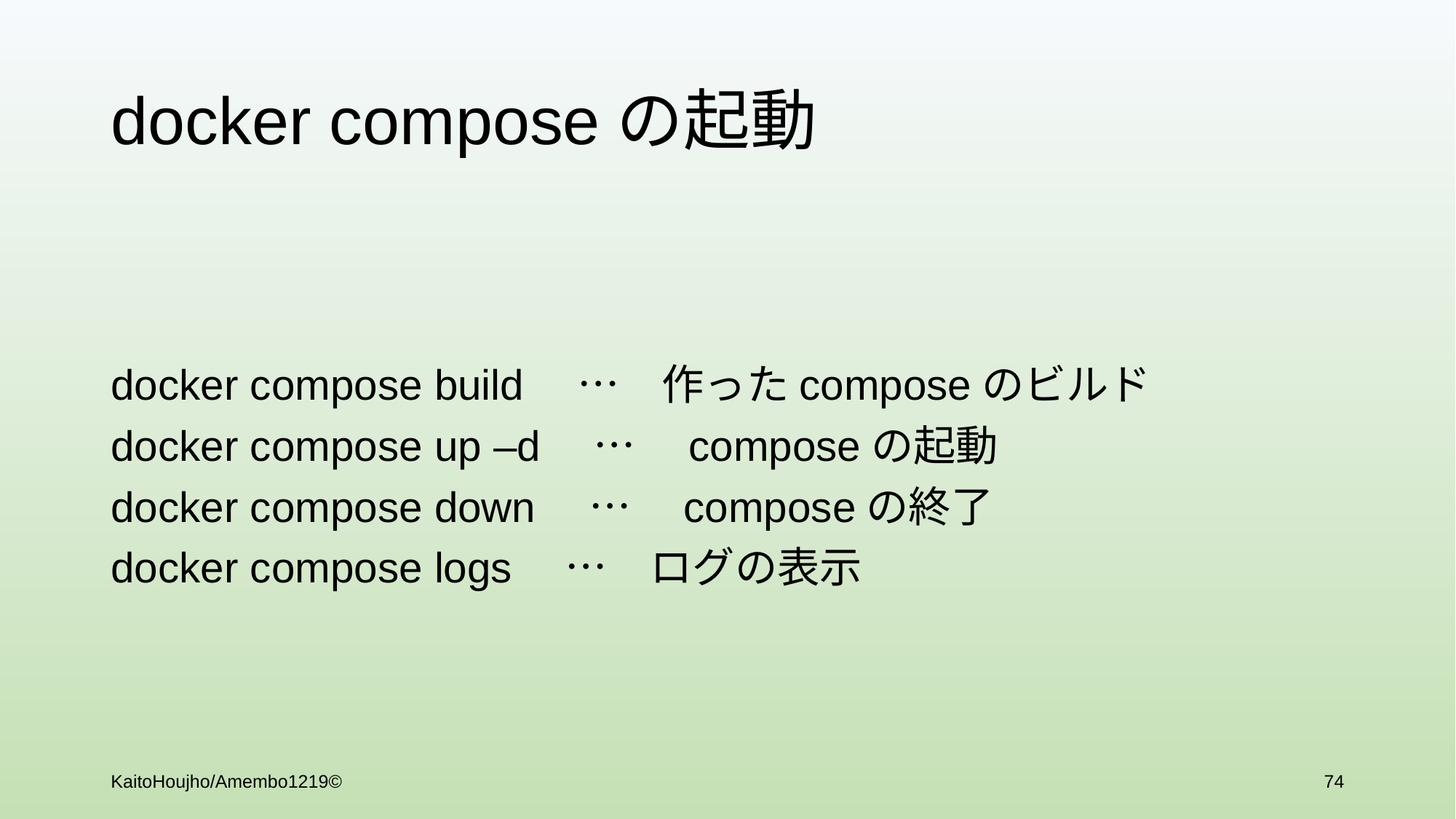

# docker composeの起動
docker compose build　…　作ったcomposeのビルド
docker compose up –d　…　composeの起動
docker compose down　…　composeの終了
docker compose logs　…　ログの表示
KaitoHoujho/Amembo1219©
74